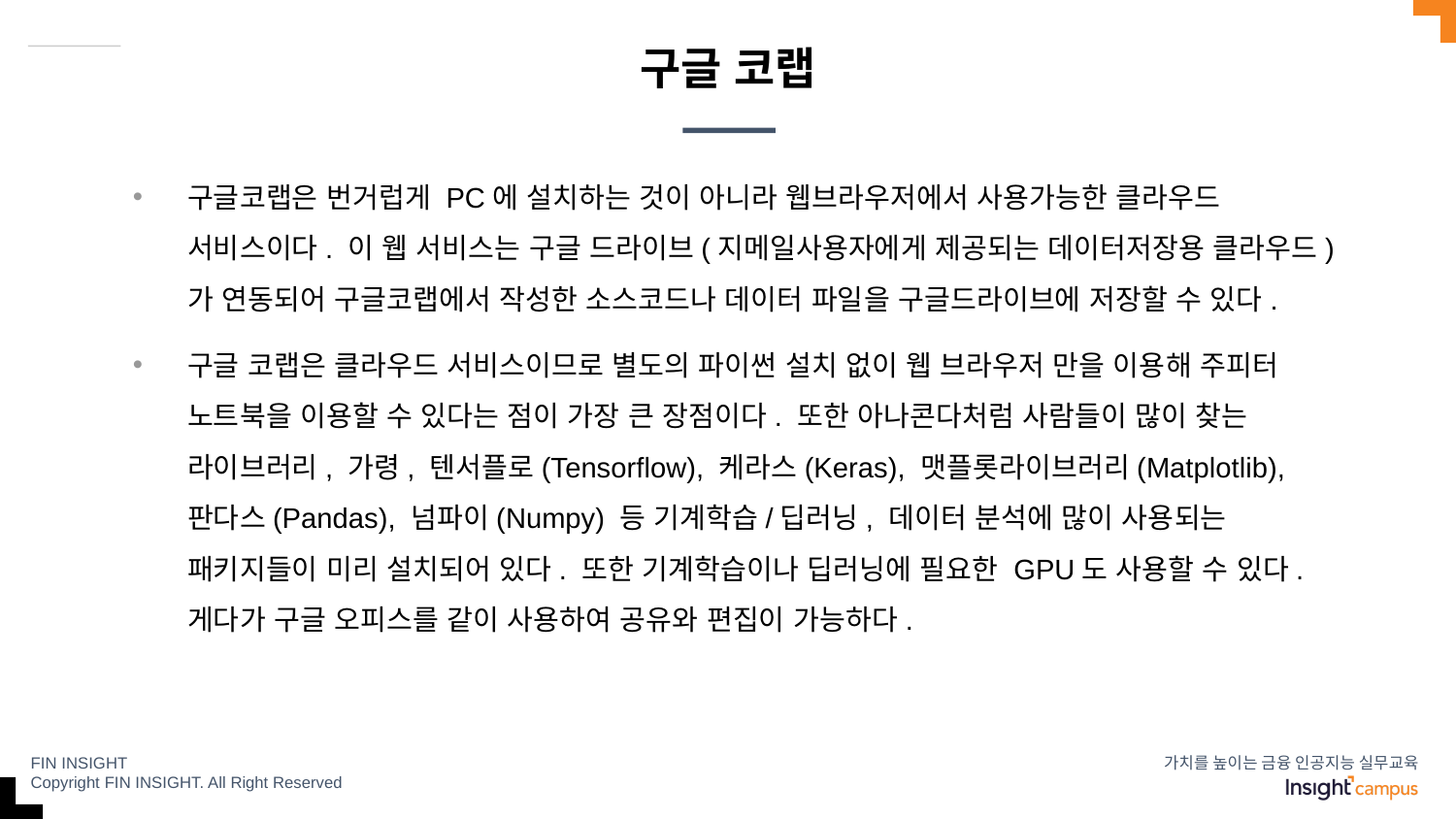

# 구글 코랩
구글코랩은 번거럽게 PC에 설치하는 것이 아니라 웹브라우저에서 사용가능한 클라우드 서비스이다. 이 웹 서비스는 구글 드라이브(지메일사용자에게 제공되는 데이터저장용 클라우드)가 연동되어 구글코랩에서 작성한 소스코드나 데이터 파일을 구글드라이브에 저장할 수 있다.
구글 코랩은 클라우드 서비스이므로 별도의 파이썬 설치 없이 웹 브라우저 만을 이용해 주피터 노트북을 이용할 수 있다는 점이 가장 큰 장점이다. 또한 아나콘다처럼 사람들이 많이 찾는 라이브러리, 가령, 텐서플로(Tensorflow), 케라스(Keras), 맷플롯라이브러리(Matplotlib), 판다스(Pandas), 넘파이(Numpy) 등 기계학습/딥러닝, 데이터 분석에 많이 사용되는 패키지들이 미리 설치되어 있다. 또한 기계학습이나 딥러닝에 필요한 GPU도 사용할 수 있다. 게다가 구글 오피스를 같이 사용하여 공유와 편집이 가능하다.